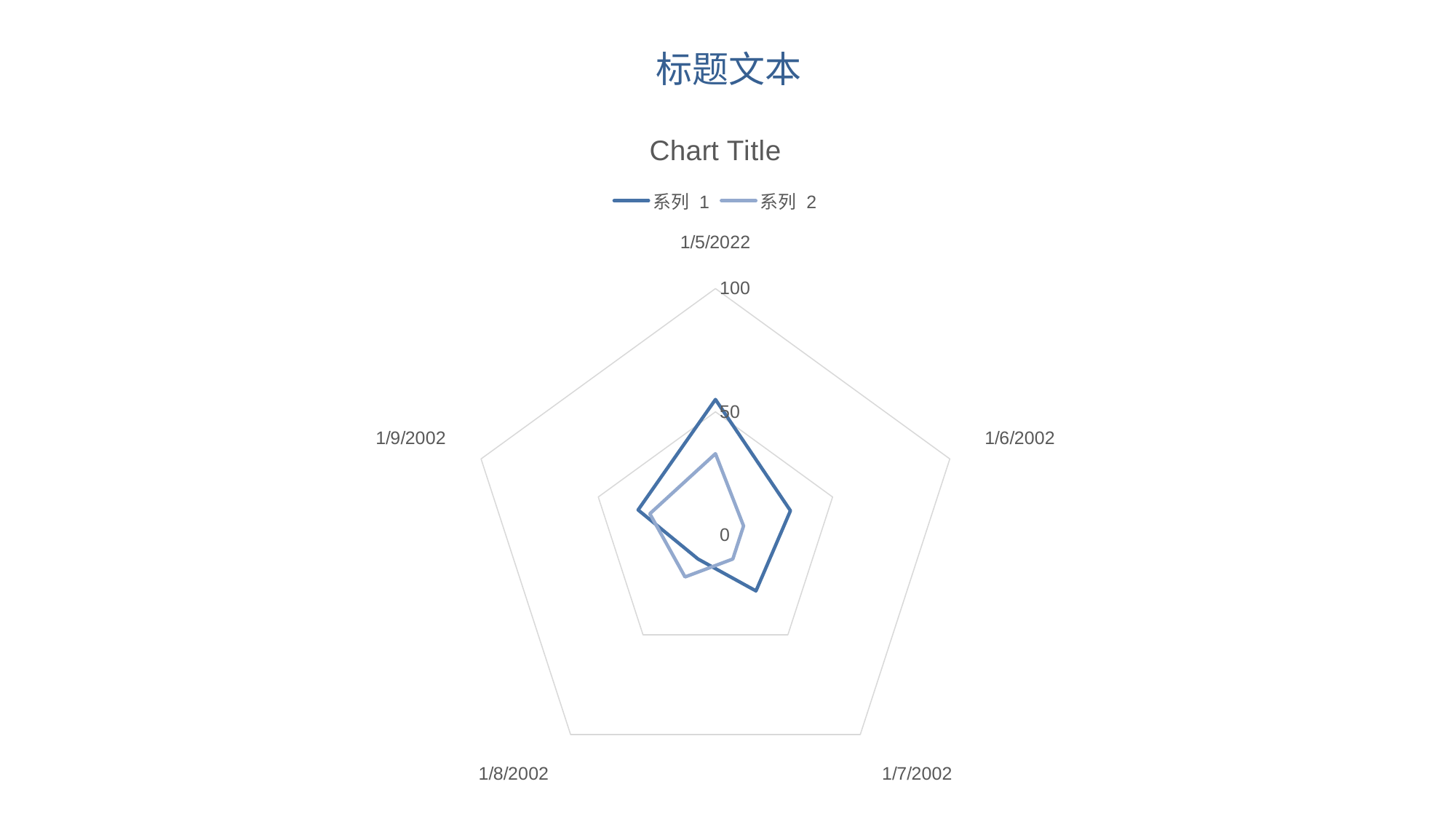

标题文本

### Chart:

| Category | 系列 1 | 系列 2 |
|---|---|---|
| 44566 | 55.0 | 33.0 |
| 37262 | 32.0 | 12.0 |
| 37263 | 28.0 | 12.0 |
| 37264 | 12.0 | 21.0 |
| 37265 | 33.0 | 28.0 |